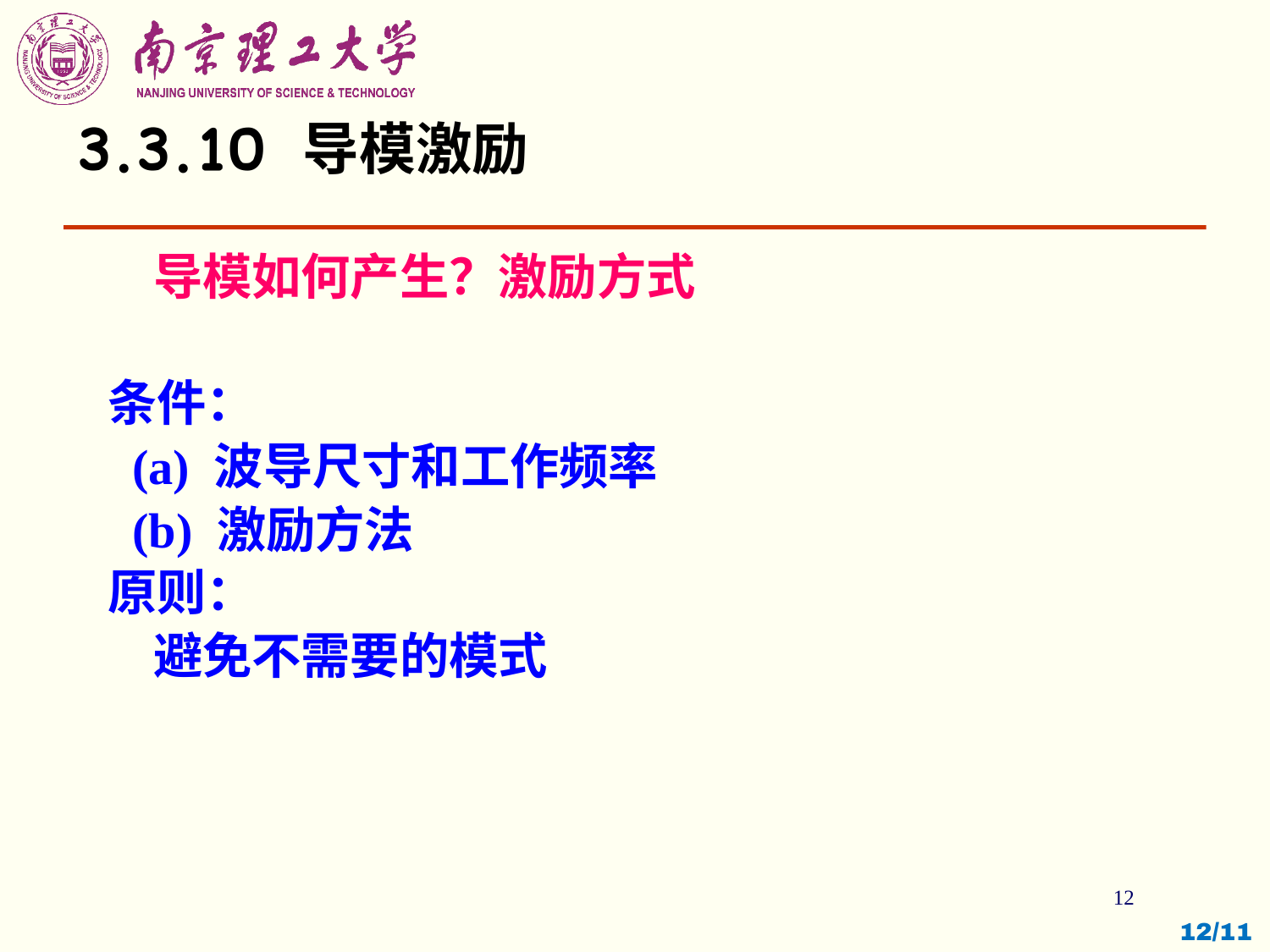

# 3.3.10 导模激励
   导模如何产生？激励方式

条件：
  (a) 波导尺寸和工作频率
  (b) 激励方法
原则：
   避免不需要的模式
12/11